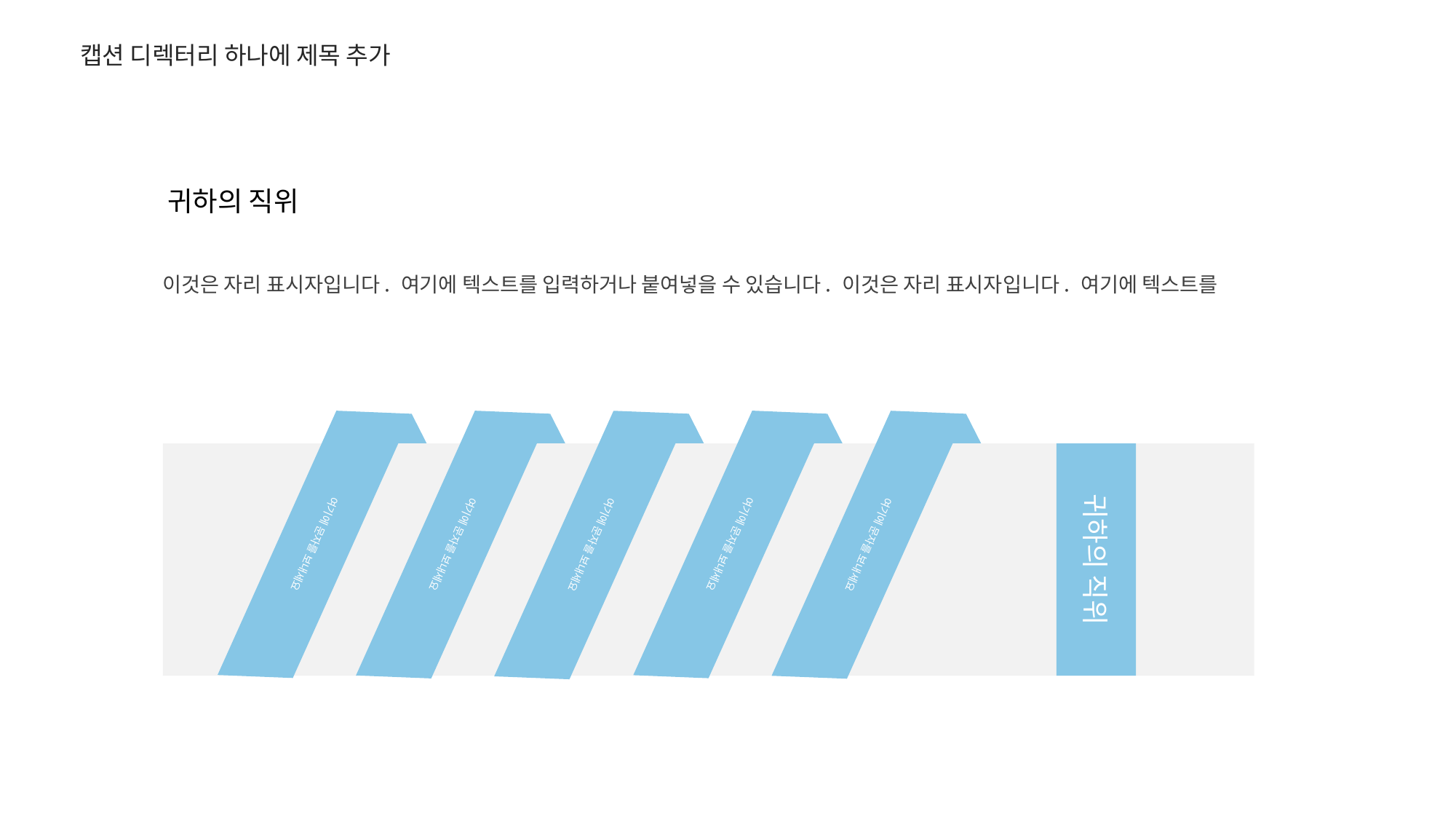

캡션 디렉터리 하나에 제목 추가
귀하의 직위
이것은 자리 표시자입니다. 여기에 텍스트를 입력하거나 붙여넣을 수 있습니다. 이것은 자리 표시자입니다. 여기에 텍스트를
여기에 문자를 보내세요

여기에 문자를 보내세요

여기에 문자를 보내세요

여기에 문자를 보내세요

여기에 문자를 보내세요

귀하의 직위